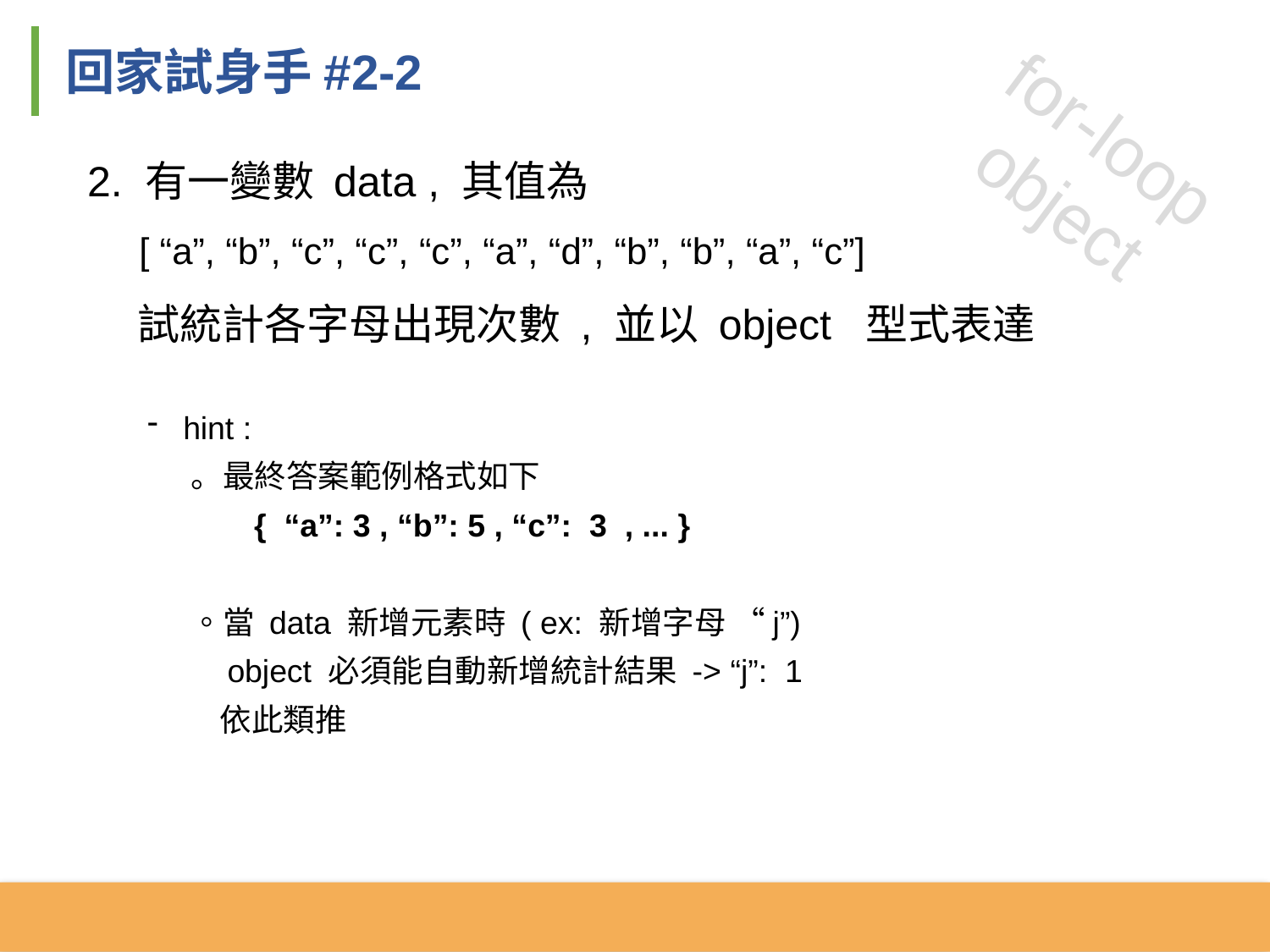

回家試身手#2-2
for-loop
object
2. 有一變數 data , 其值為
     [ “a”, “b”, “c”, “c”, “c”, “a”, “d”, “b”, “b”, “a”, “c”]
     試統計各字母出現次數 , 並以 object  型式表達
hint :
     。最終答案範例格式如下
            {  “a”: 3 , “b”: 5 , “c”:  3  , ... }

     。當 data 新增元素時 ( ex: 新增字母 “j”)
         object 必須能自動新增統計結果 -> “j”:  1
         依此類推